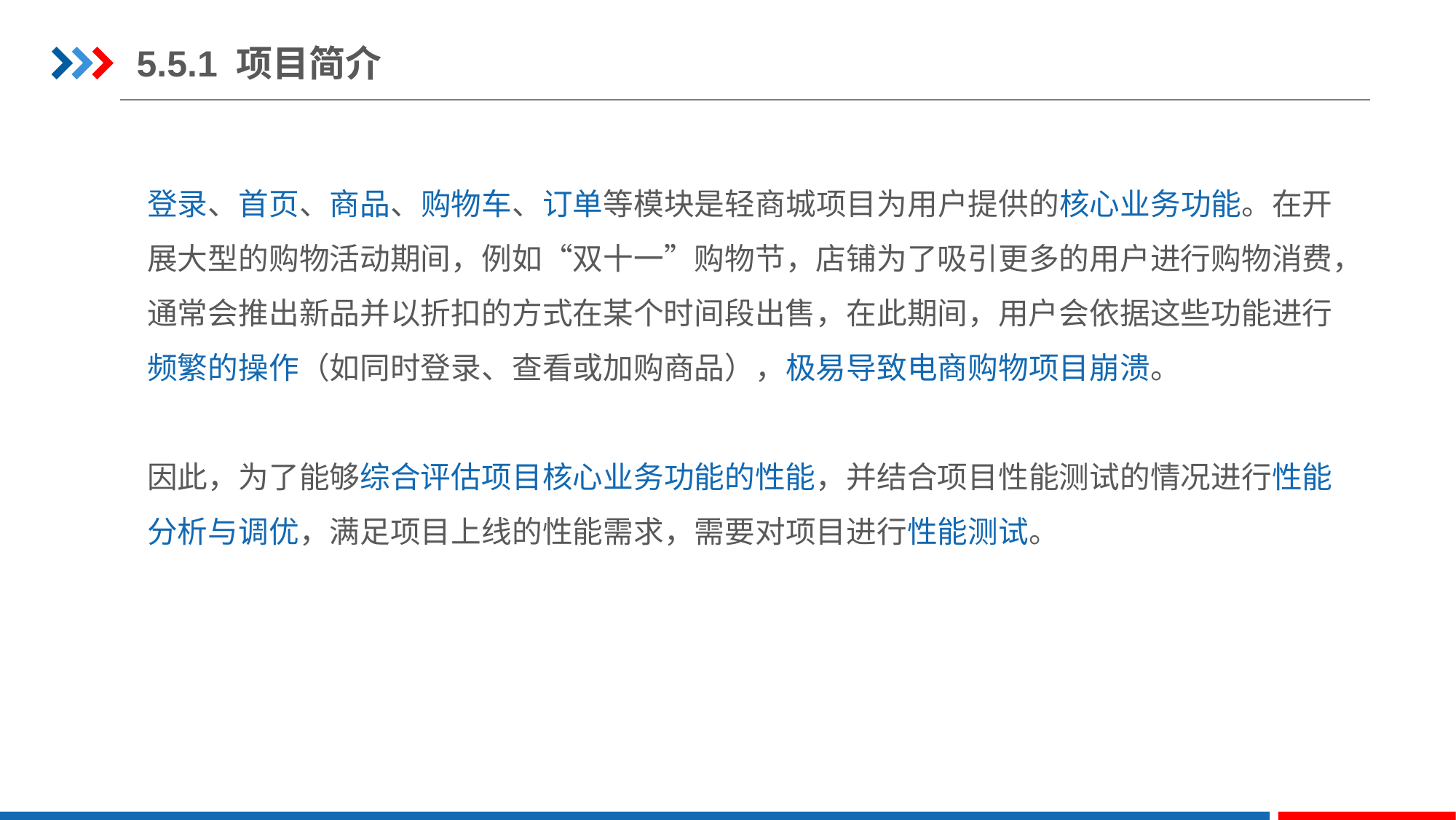

5.5.1 项目简介
登录、首页、商品、购物车、订单等模块是轻商城项目为用户提供的核心业务功能。在开展大型的购物活动期间，例如“双十一”购物节，店铺为了吸引更多的用户进行购物消费，通常会推出新品并以折扣的方式在某个时间段出售，在此期间，用户会依据这些功能进行频繁的操作（如同时登录、查看或加购商品），极易导致电商购物项目崩溃。

因此，为了能够综合评估项目核心业务功能的性能，并结合项目性能测试的情况进行性能分析与调优，满足项目上线的性能需求，需要对项目进行性能测试。